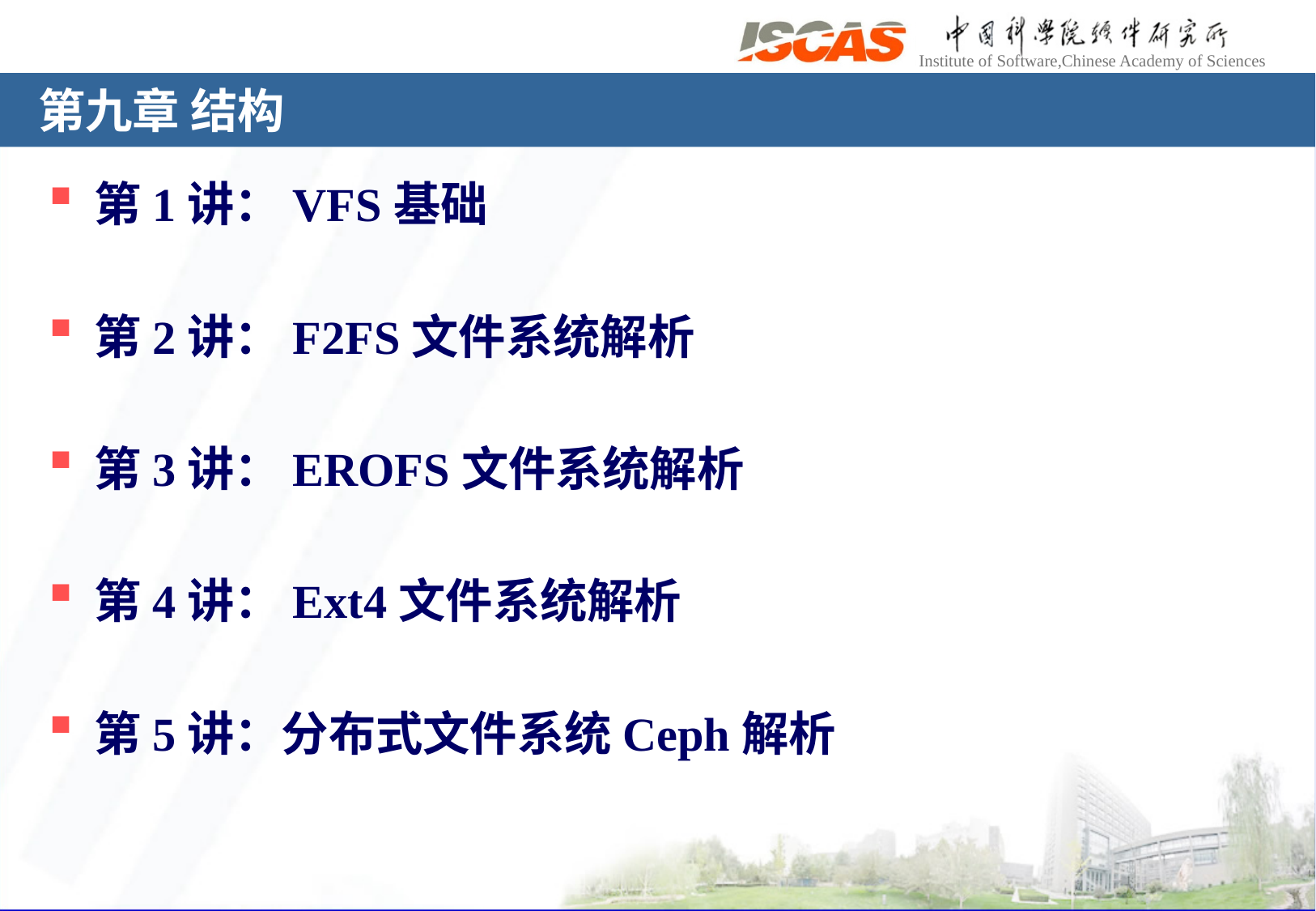

# 第九章 结构
第1讲：VFS基础

第2讲：F2FS文件系统解析

第3讲：EROFS文件系统解析

第4讲：Ext4文件系统解析

第5讲：分布式文件系统Ceph解析